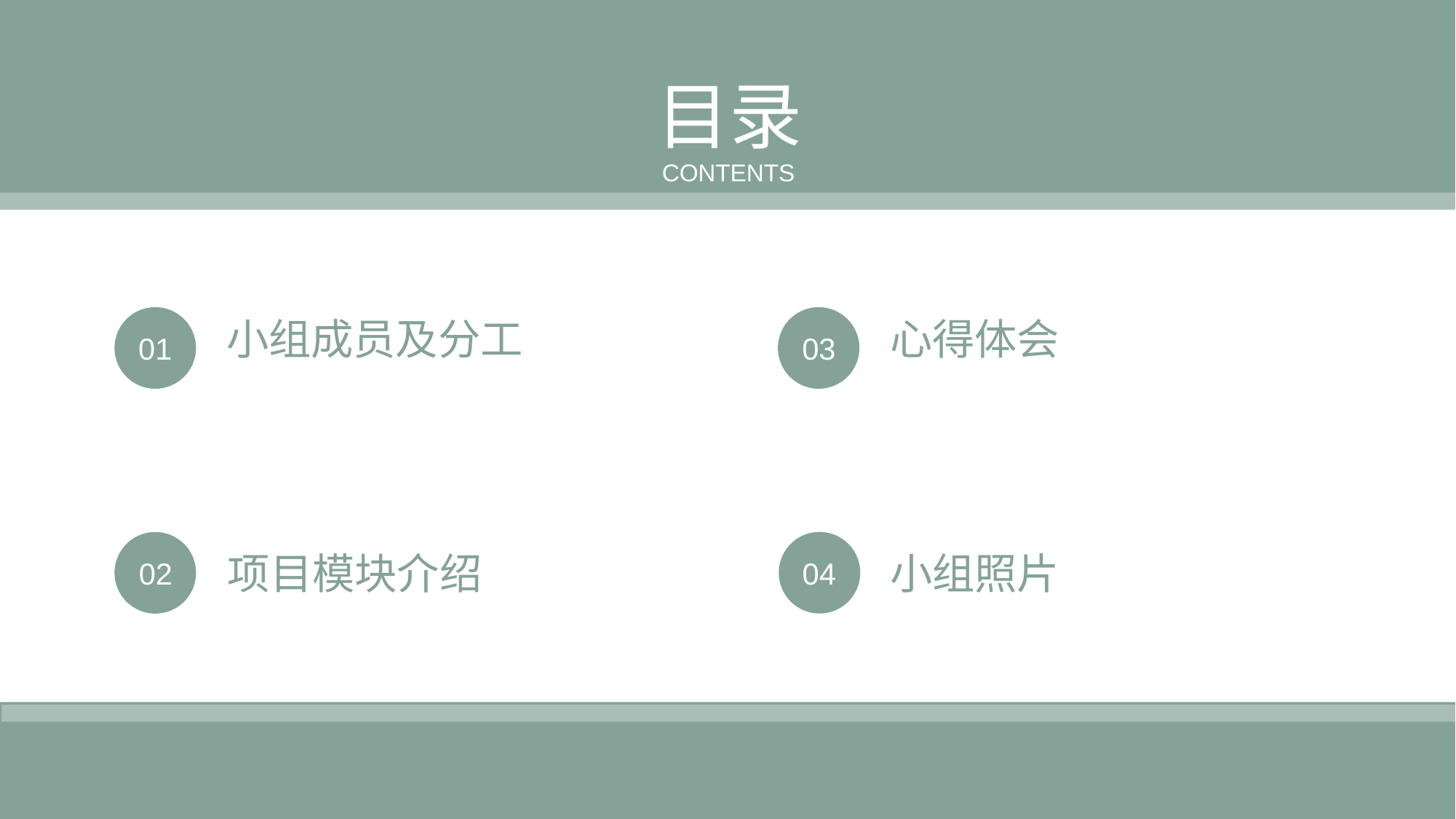

目录
CONTENTS

小组成员及分工
心得体会

01
03

项目模块介绍
小组照片
04
02